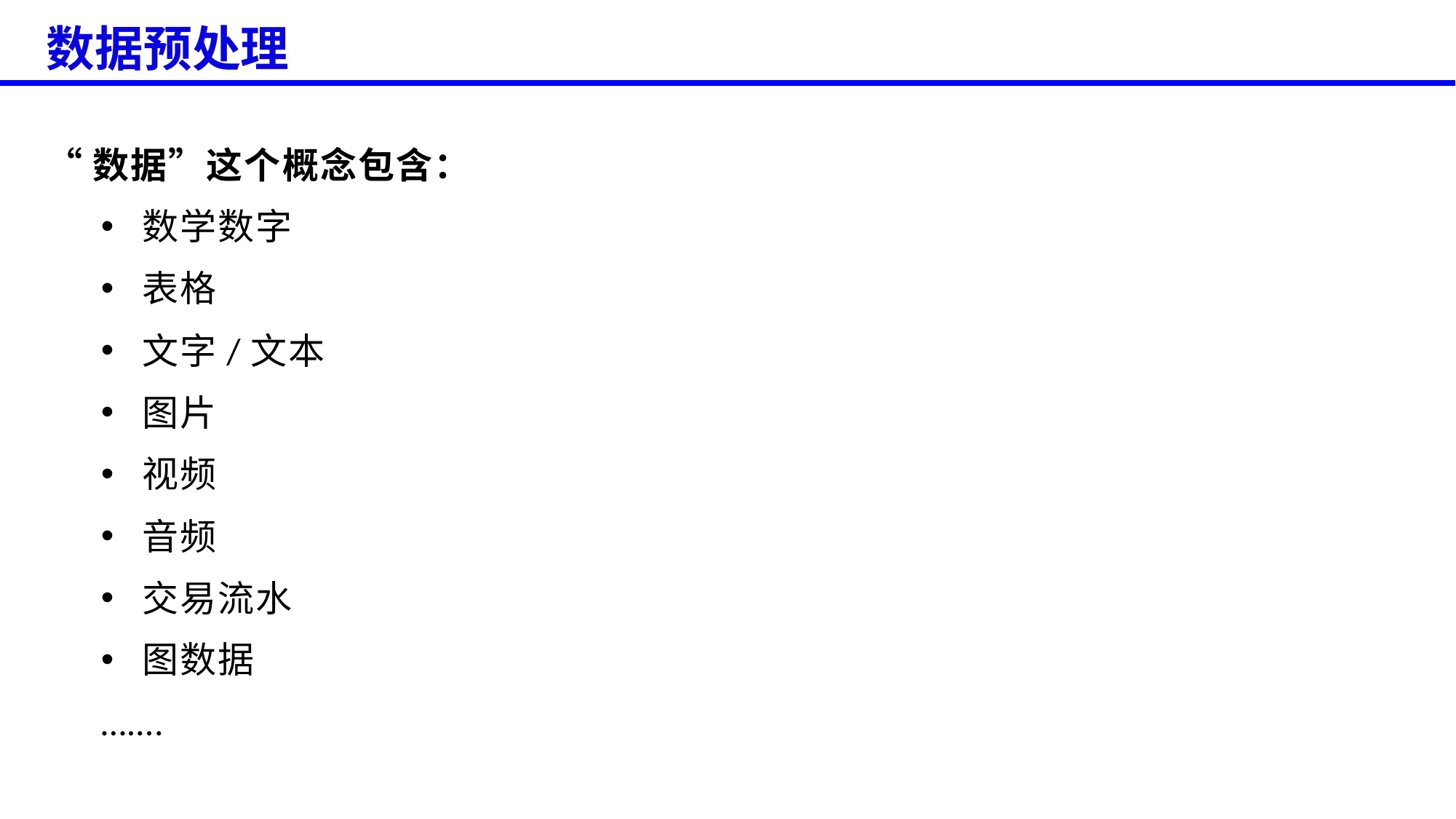

数据预处理
“数据”这个概念包含：
数学数字
表格
文字/文本
图片
视频
音频
交易流水
图数据
…….